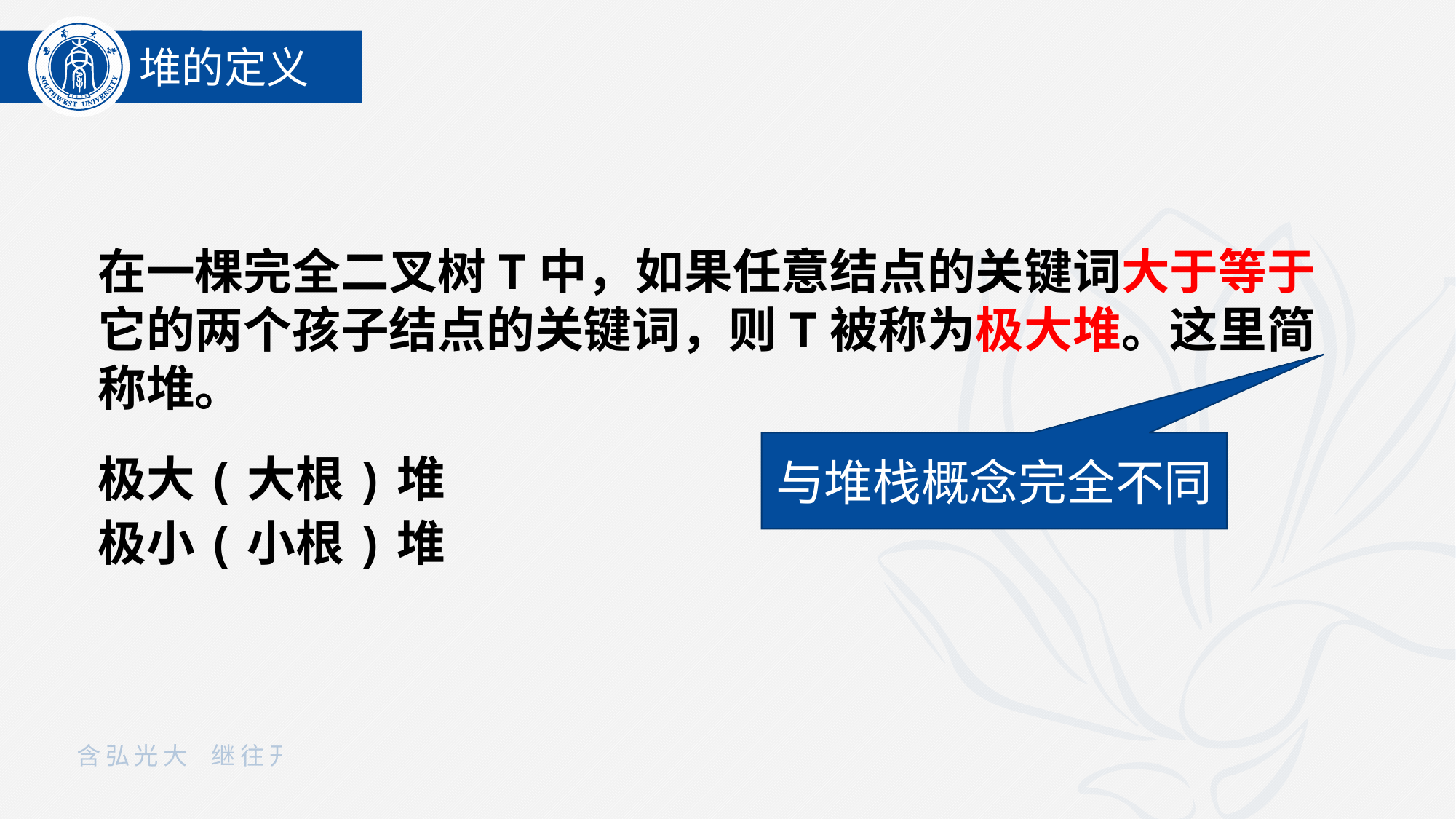

堆的定义
在一棵完全二叉树T中，如果任意结点的关键词大于等于它的两个孩子结点的关键词，则T被称为极大堆。这里简称堆。
极大(大根)堆
极小(小根)堆
与堆栈概念完全不同